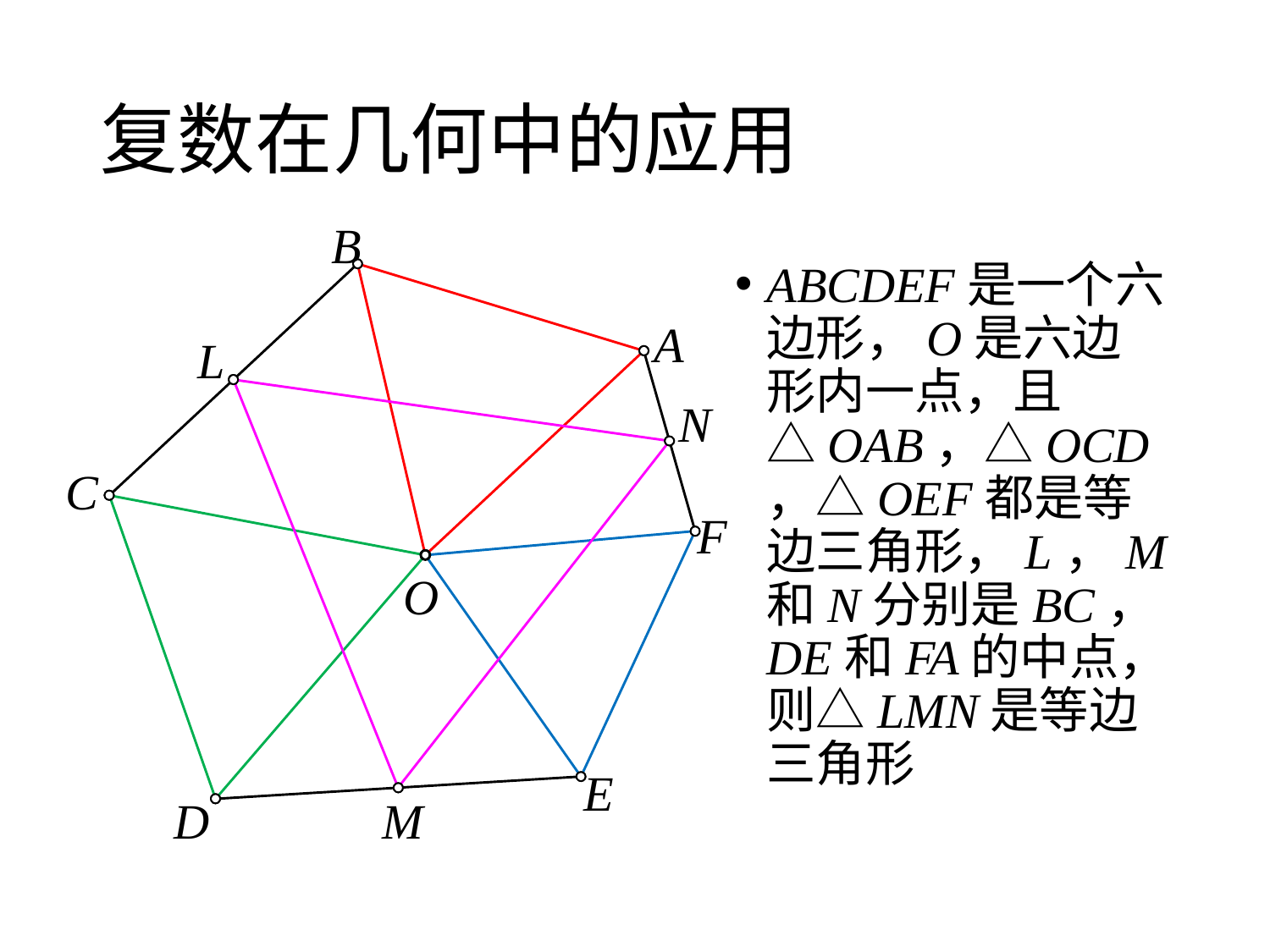

# 复数在几何中的应用
B
ABCDEF是一个六边形，O是六边形内一点，且△OAB，△OCD，△OEF都是等边三角形，L，M和N分别是BC，DE和FA的中点，则△LMN是等边三角形

A
L
N
C
F
O
E
D
M